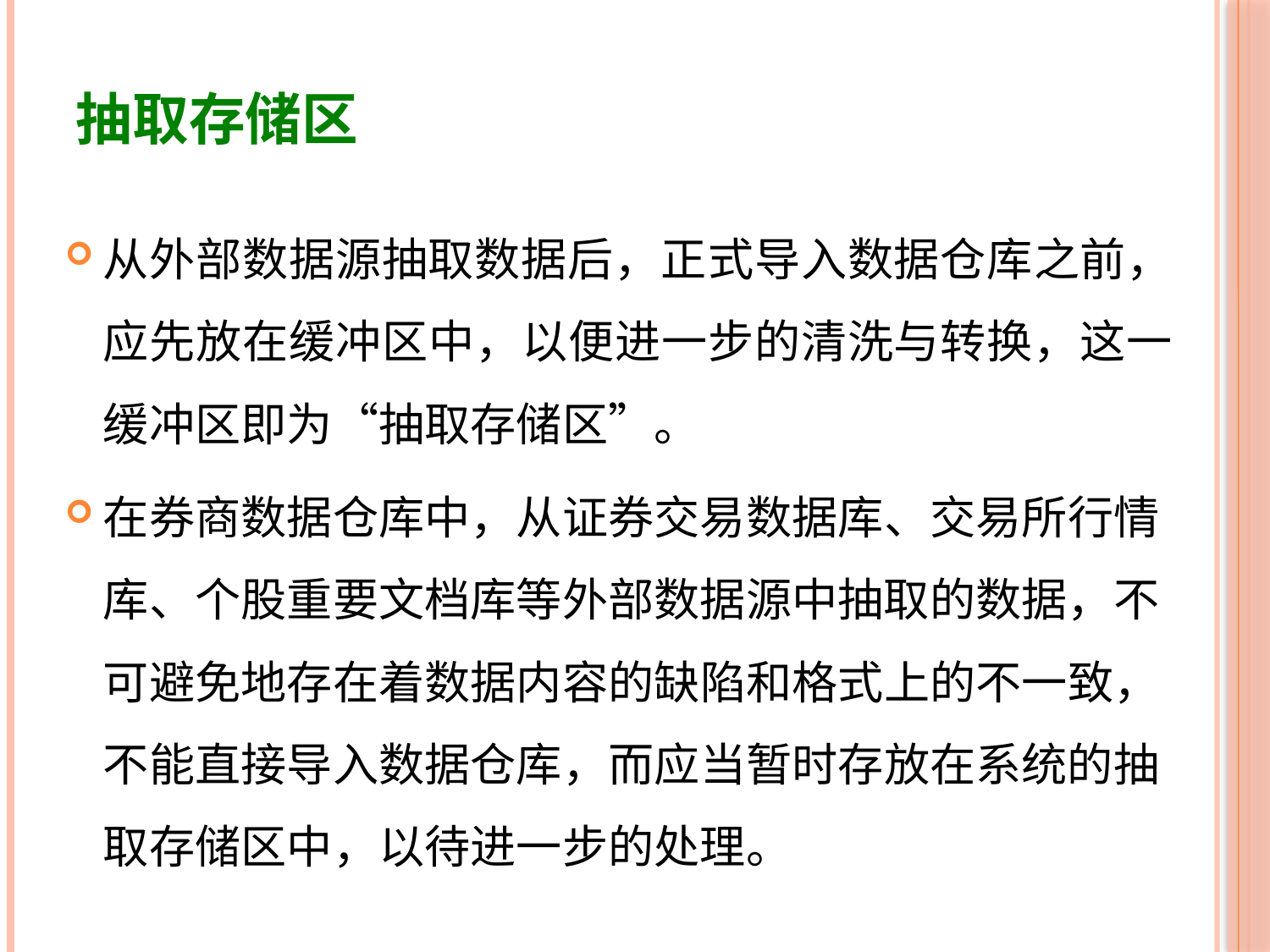

# 抽取存储区
从外部数据源抽取数据后，正式导入数据仓库之前，应先放在缓冲区中，以便进一步的清洗与转换，这一缓冲区即为“抽取存储区”。
在券商数据仓库中，从证券交易数据库、交易所行情库、个股重要文档库等外部数据源中抽取的数据，不可避免地存在着数据内容的缺陷和格式上的不一致，不能直接导入数据仓库，而应当暂时存放在系统的抽取存储区中，以待进一步的处理。